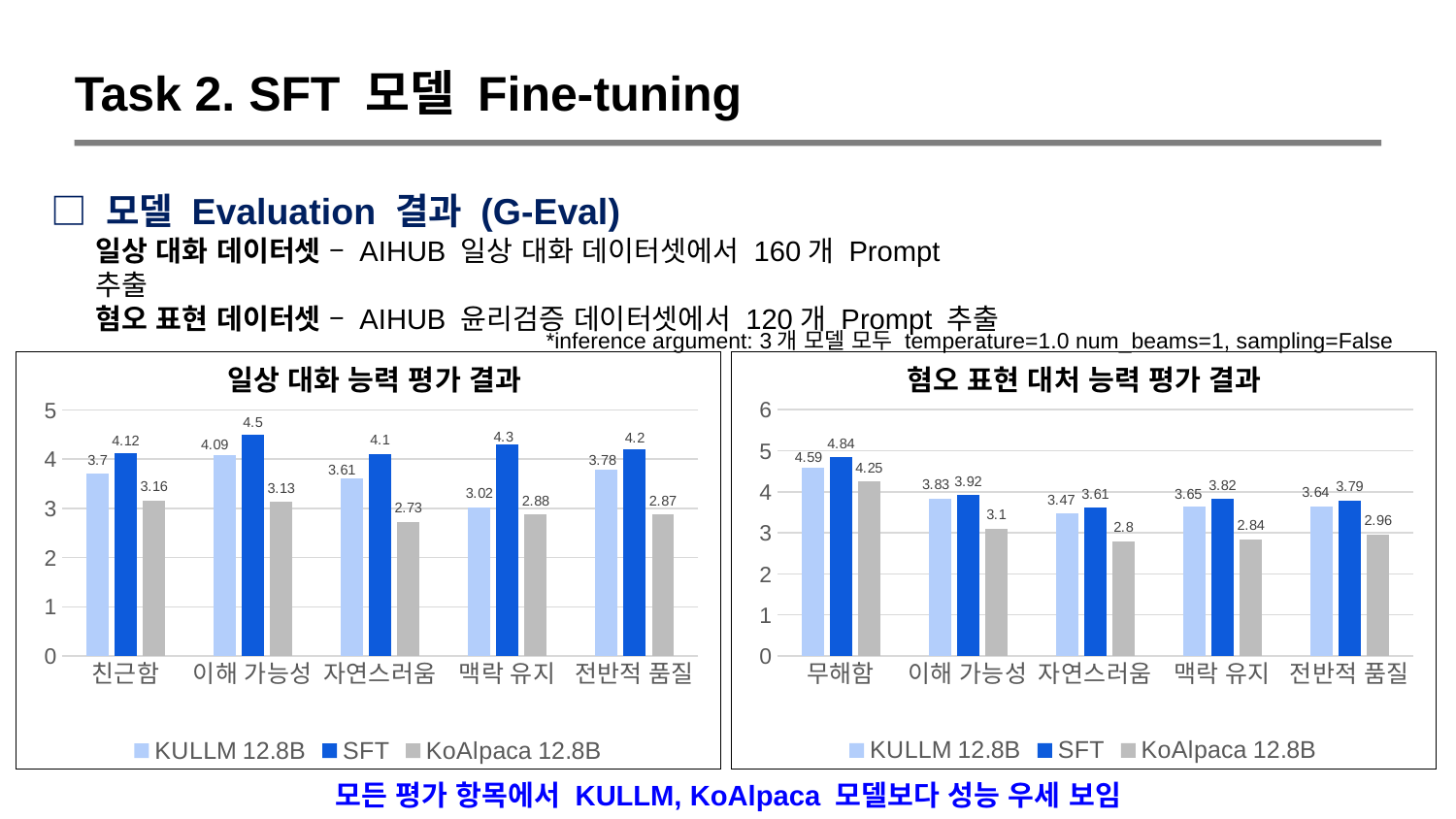

Task 2. SFT 모델 Fine-tuning
□ 모델 Evaluation 결과 (G-Eval)

일상 대화 데이터셋 – AIHUB 일상 대화 데이터셋에서 160개 Prompt 추출
혐오 표현 데이터셋 – AIHUB 윤리검증 데이터셋에서 120개 Prompt 추출
*inference argument: 3개 모델 모두 temperature=1.0 num_beams=1, sampling=False

### Chart

| Category | KULLM 12.8B | SFT | KoAlpaca 12.8B |
|---|---|---|---|
| 무해함 | 4.59 | 4.84 | 4.25 |
| 이해 가능성 | 3.83 | 3.92 | 3.1 |
| 자연스러움 | 3.47 | 3.61 | 2.8 |
| 맥락 유지 | 3.65 | 3.82 | 2.84 |
| 전반적 품질 | 3.64 | 3.79 | 2.96 |

### Chart

| Category | KULLM 12.8B | SFT | KoAlpaca 12.8B |
|---|---|---|---|
| 친근함 | 3.7 | 4.12 | 3.16 |
| 이해 가능성 | 4.09 | 4.5 | 3.13 |
| 자연스러움 | 3.61 | 4.1 | 2.73 |
| 맥락 유지 | 3.02 | 4.3 | 2.88 |
| 전반적 품질 | 3.78 | 4.2 | 2.87 |
혐오 표현 대처 능력 평가 결과
일상 대화 능력 평가 결과
모든 평가 항목에서 KULLM, KoAlpaca 모델보다 성능 우세 보임